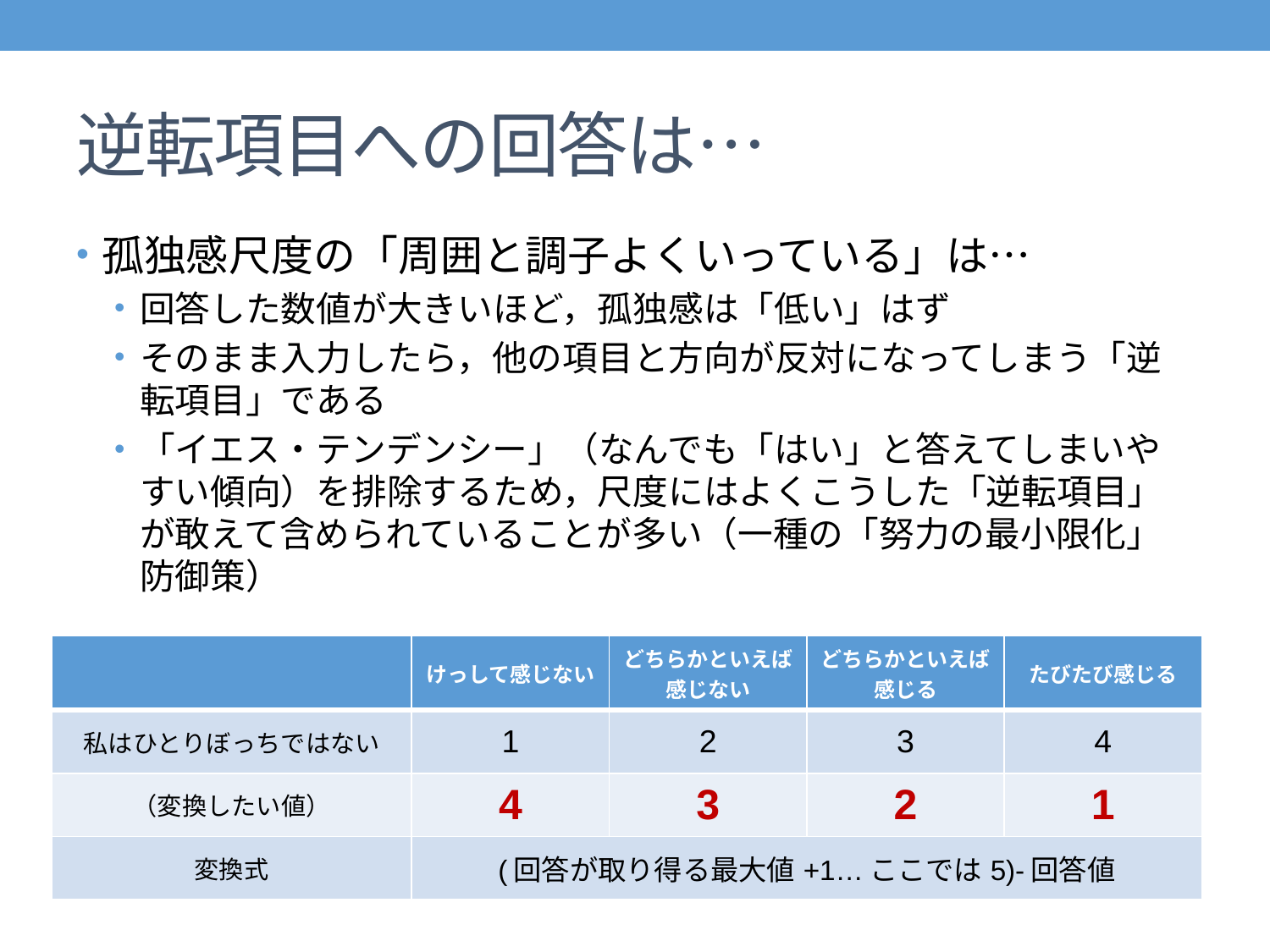

# 逆転項目への回答は…
孤独感尺度の「周囲と調子よくいっている」は…
回答した数値が大きいほど，孤独感は「低い」はず
そのまま入力したら，他の項目と方向が反対になってしまう「逆転項目」である
「イエス・テンデンシー」（なんでも「はい」と答えてしまいやすい傾向）を排除するため，尺度にはよくこうした「逆転項目」が敢えて含められていることが多い（一種の「努力の最小限化」防御策）

|  | けっして感じない | どちらかといえば 感じない | どちらかといえば 感じる | たびたび感じる |
| --- | --- | --- | --- | --- |
| 私はひとりぼっちではない | 1 | 2 | 3 | 4 |
| （変換したい値） | 4 | 3 | 2 | 1 |
| 変換式 | (回答が取り得る最大値+1…ここでは5)-回答値 |  |  |  |